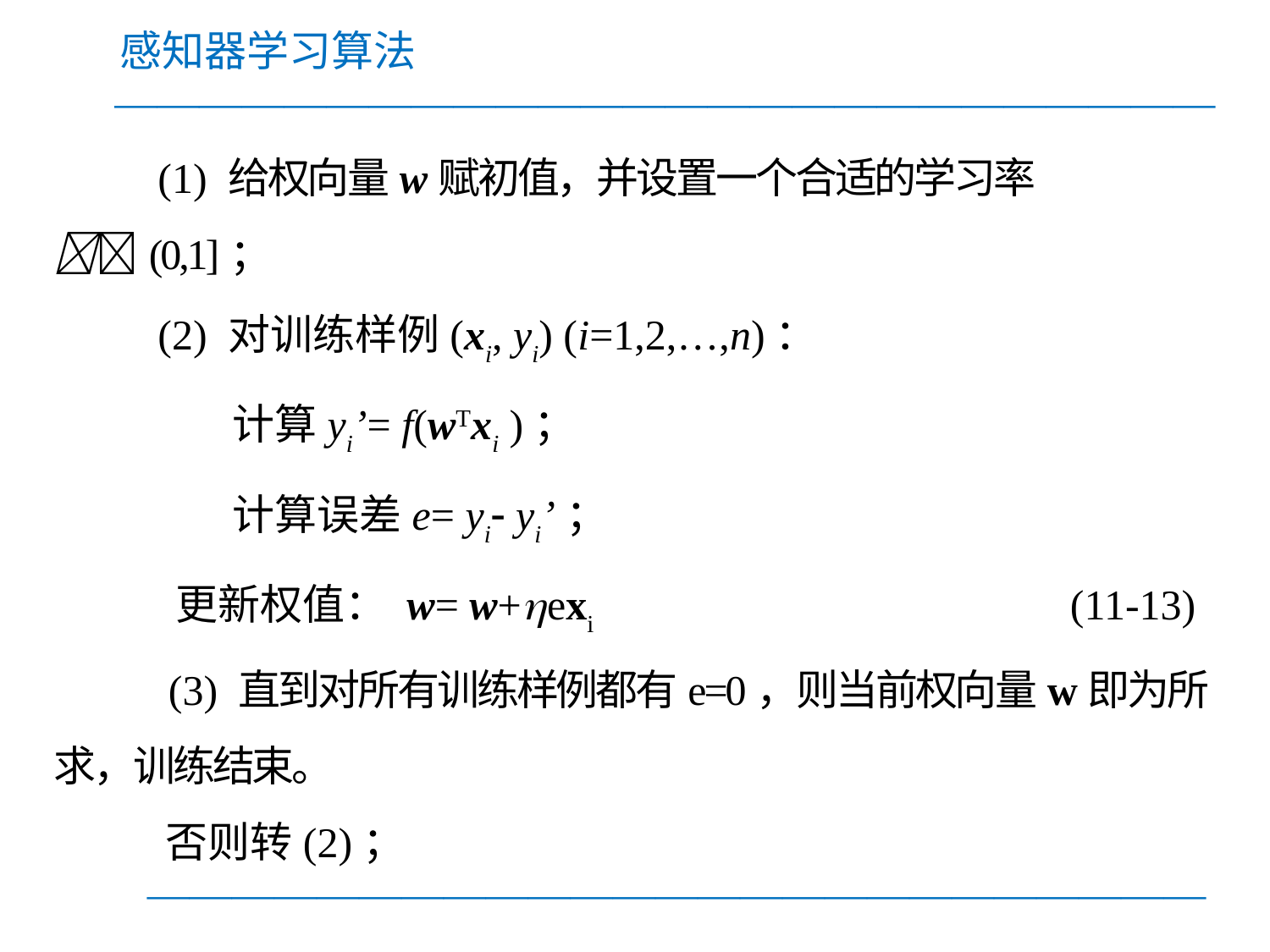

感知器学习算法
  ——————————————————————————
  (1) 给权向量w赋初值，并设置一个合适的学习率η∈(0,1]；
  (2) 对训练样例(xi, yi) (i=1,2,…,n)：
         计算yi’= f(wTxi )；
         计算误差e= yi− yi’；
   更新权值： w= w+ηexi                                             (11-13)
   (3) 直到对所有训练样例都有e=0，则当前权向量w即为所求，训练结束。
  否则转(2)；
 —————————————————————————